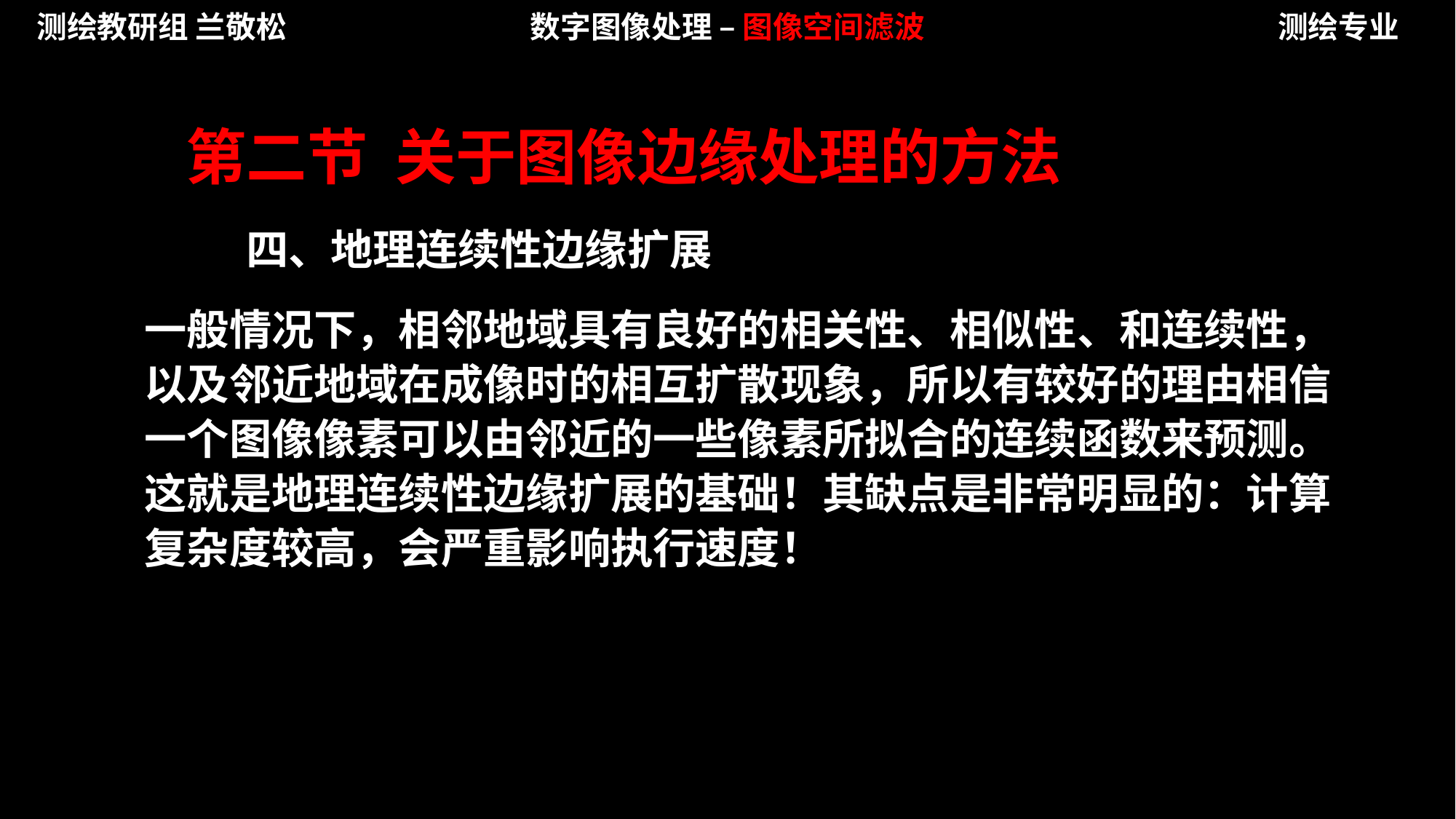

测绘教研组 兰敬松
数字图像处理 – 图像空间滤波
测绘专业
第二节  关于图像边缘处理的方法
四、地理连续性边缘扩展
一般情况下，相邻地域具有良好的相关性、相似性、和连续性，以及邻近地域在成像时的相互扩散现象，所以有较好的理由相信一个图像像素可以由邻近的一些像素所拟合的连续函数来预测。这就是地理连续性边缘扩展的基础！其缺点是非常明显的：计算复杂度较高，会严重影响执行速度！